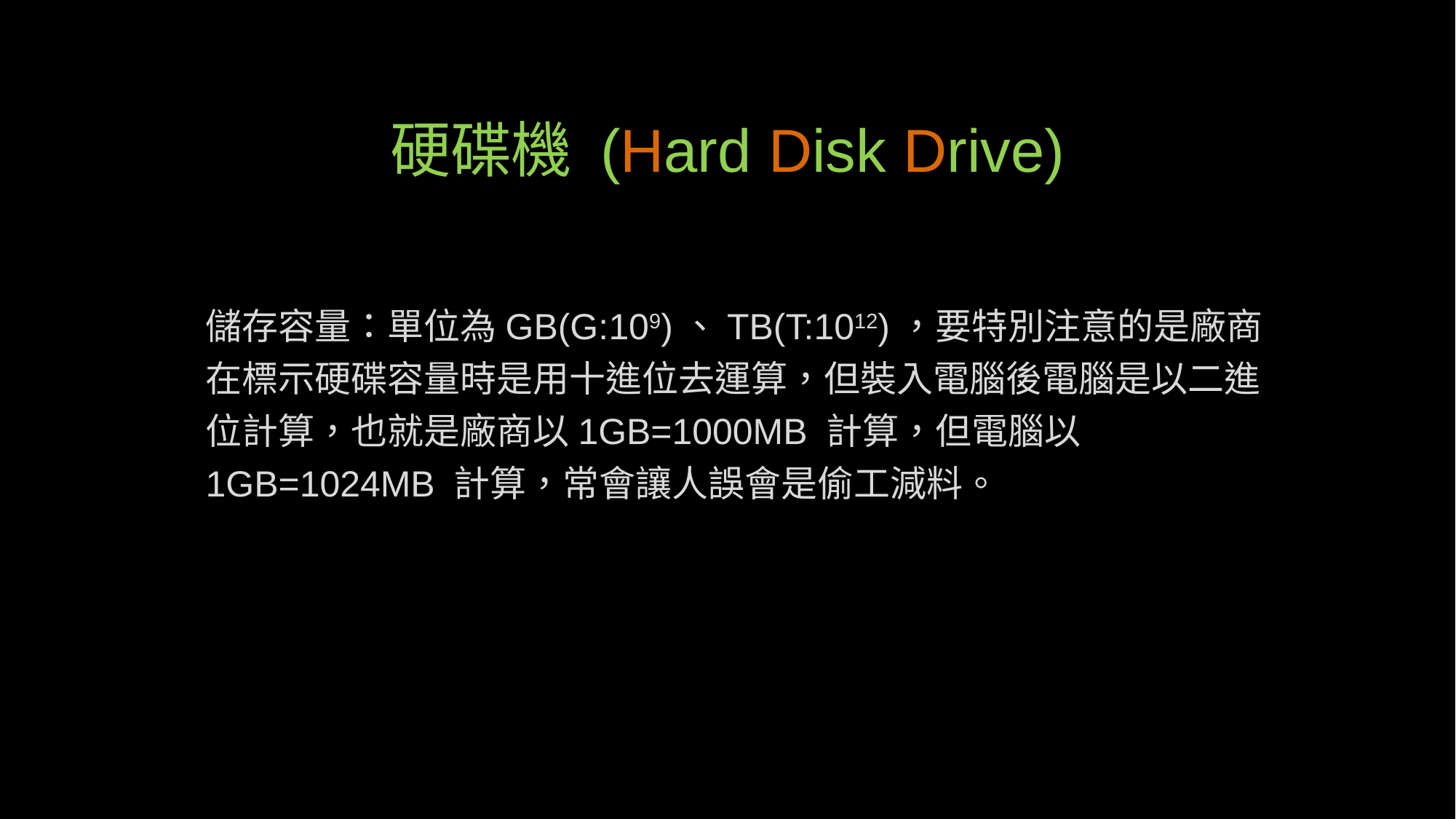

# 硬碟機 (Hard Disk Drive)
儲存容量：單位為GB(G:109)、TB(T:1012)，要特別注意的是廠商在標示硬碟容量時是用十進位去運算，但裝入電腦後電腦是以二進位計算，也就是廠商以1GB=1000MB 計算，但電腦以1GB=1024MB 計算，常會讓人誤會是偷工減料。